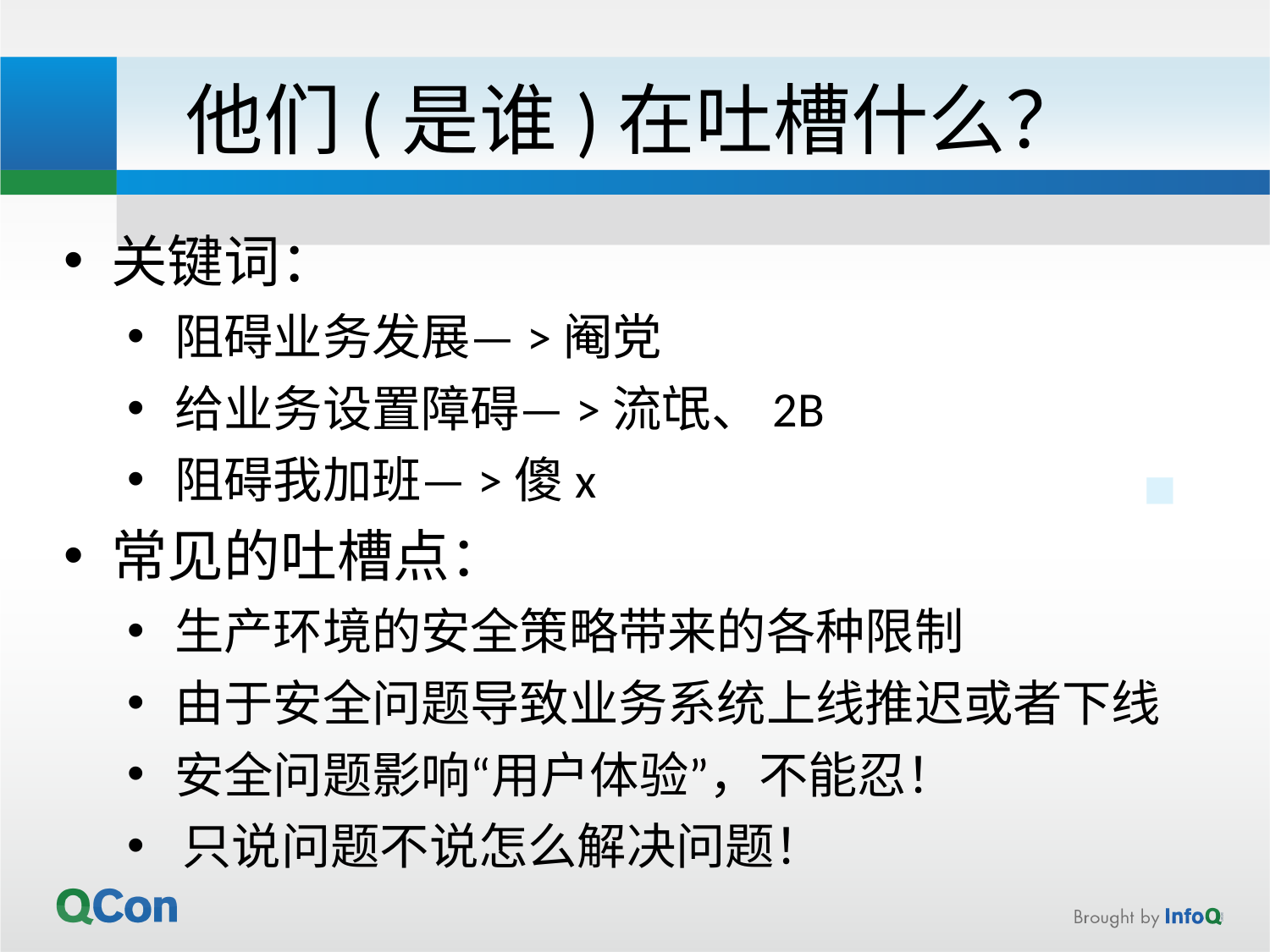

# 他们(是谁)在吐槽什么？
关键词：
阻碍业务发展—>阉党
给业务设置障碍—>流氓、2B
阻碍我加班—>傻x
常见的吐槽点：
生产环境的安全策略带来的各种限制
由于安全问题导致业务系统上线推迟或者下线
安全问题影响“用户体验”，不能忍！
 只说问题不说怎么解决问题！
8